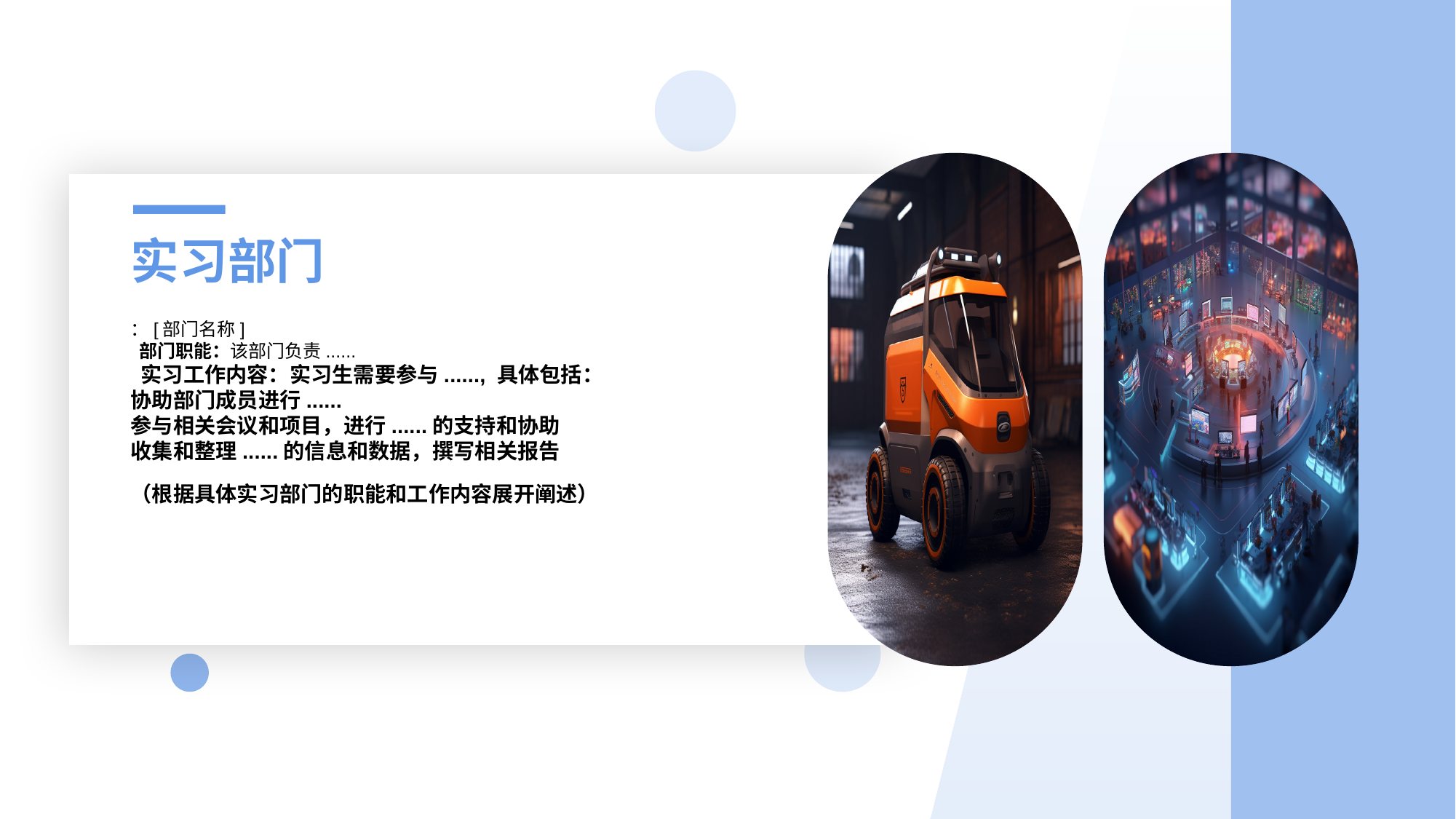

实习公司

实习部门
：[部门名称]
 部门职能：该部门负责......
 实习工作内容：实习生需要参与......, 具体包括：
协助部门成员进行......
参与相关会议和项目，进行......的支持和协助
收集和整理......的信息和数据，撰写相关报告
（根据具体实习部门的职能和工作内容展开阐述）